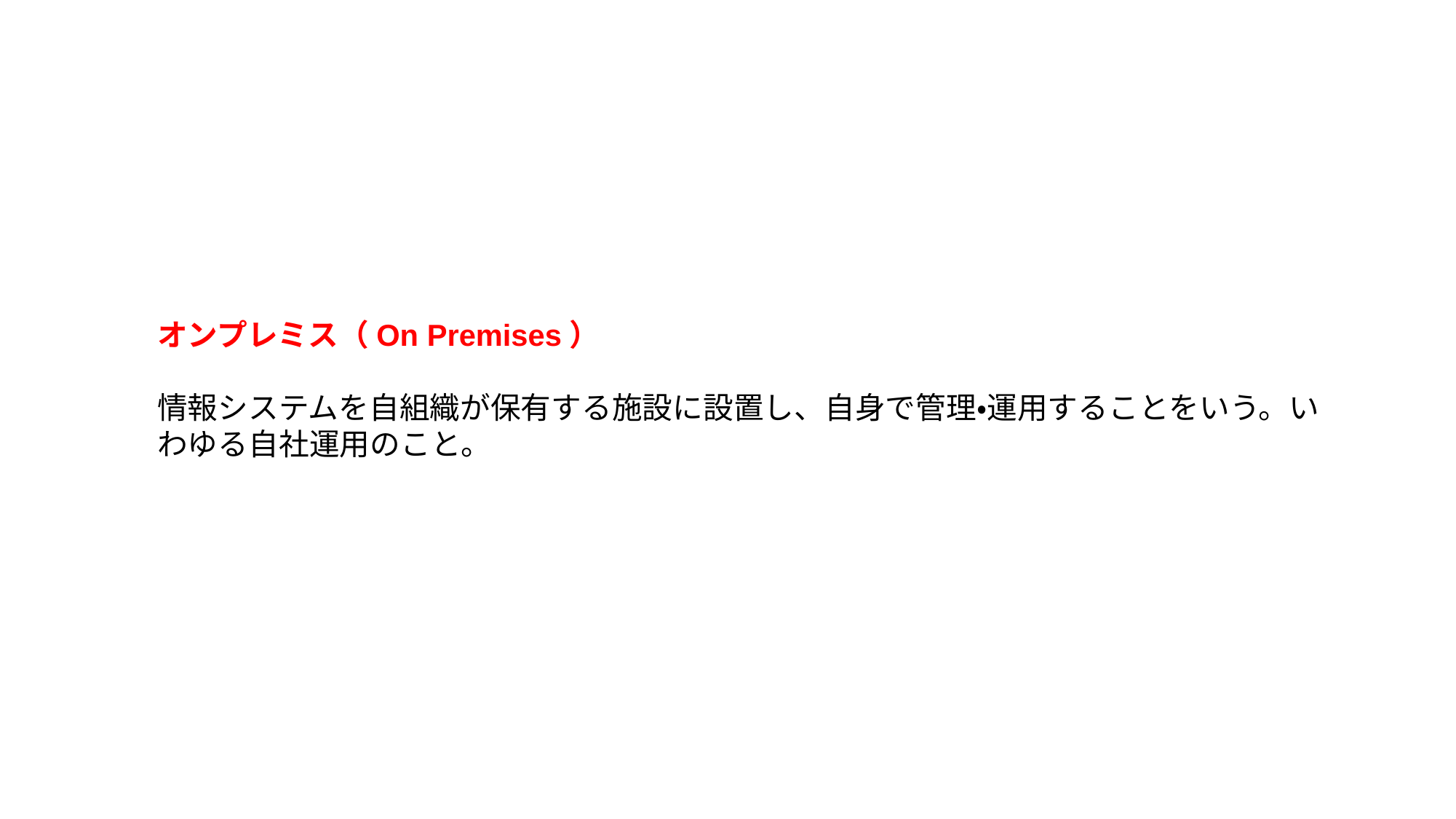

オンプレミス（On Premises）

情報システムを自組織が保有する施設に設置し、自身で管理・運用することをいう。いわゆる自社運用のこと。